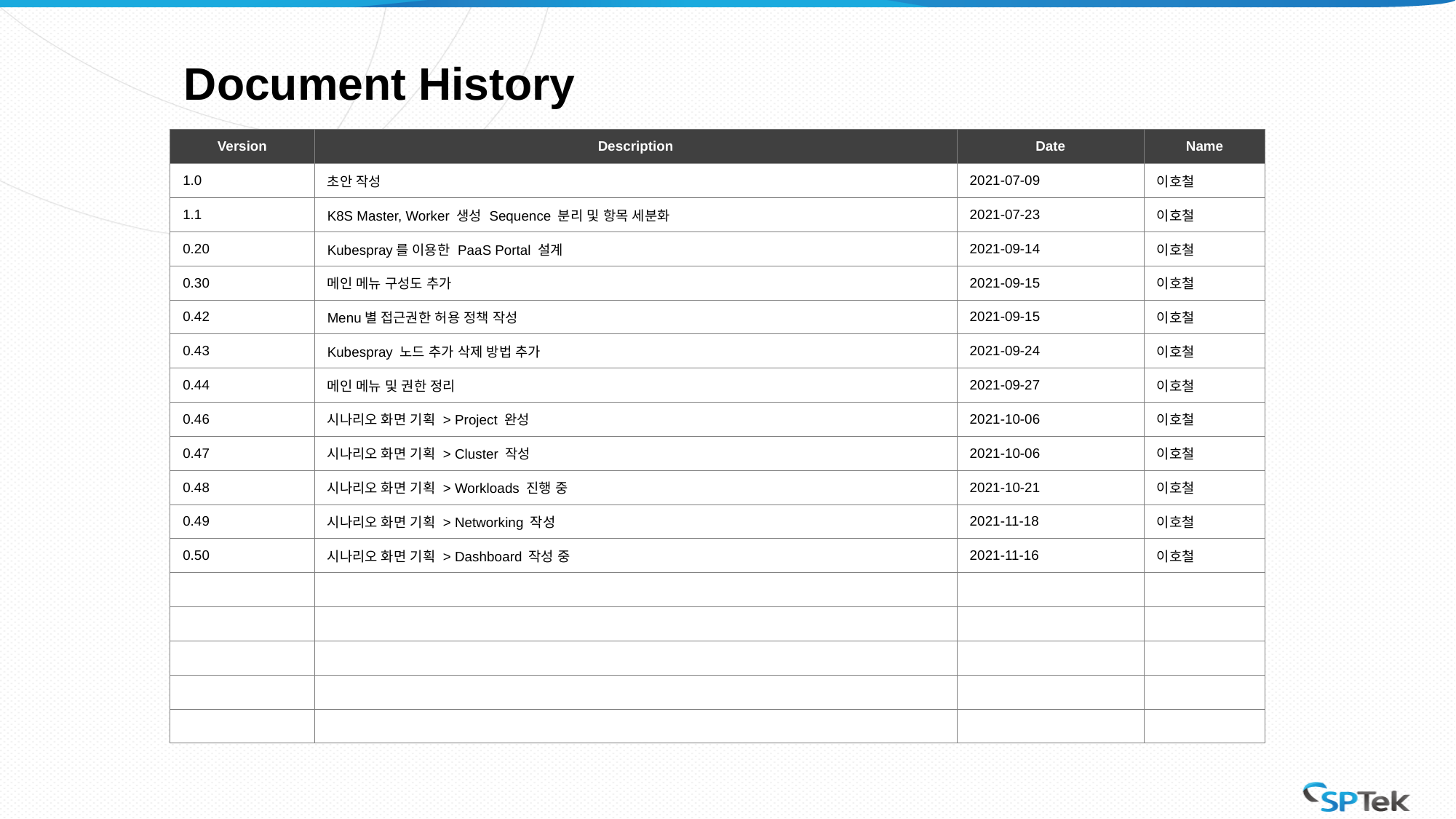

# Document History
| Version | Description | Date | Name |
| --- | --- | --- | --- |
| 1.0 | 초안 작성 | 2021-07-09 | 이호철 |
| 1.1 | K8S Master, Worker 생성 Sequence 분리 및 항목 세분화 | 2021-07-23 | 이호철 |
| 0.20 | Kubespray를 이용한 PaaS Portal 설계 | 2021-09-14 | 이호철 |
| 0.30 | 메인 메뉴 구성도 추가 | 2021-09-15 | 이호철 |
| 0.42 | Menu별 접근권한 허용 정책 작성 | 2021-09-15 | 이호철 |
| 0.43 | Kubespray 노드 추가 삭제 방법 추가 | 2021-09-24 | 이호철 |
| 0.44 | 메인 메뉴 및 권한 정리 | 2021-09-27 | 이호철 |
| 0.46 | 시나리오 화면 기획 > Project 완성 | 2021-10-06 | 이호철 |
| 0.47 | 시나리오 화면 기획 > Cluster 작성 | 2021-10-06 | 이호철 |
| 0.48 | 시나리오 화면 기획 > Workloads 진행 중 | 2021-10-21 | 이호철 |
| 0.49 | 시나리오 화면 기획 > Networking 작성 | 2021-11-18 | 이호철 |
| 0.50 | 시나리오 화면 기획 > Dashboard 작성 중 | 2021-11-16 | 이호철 |
|  |  |  |  |
|  |  |  |  |
|  |  |  |  |
|  |  |  |  |
|  |  |  |  |